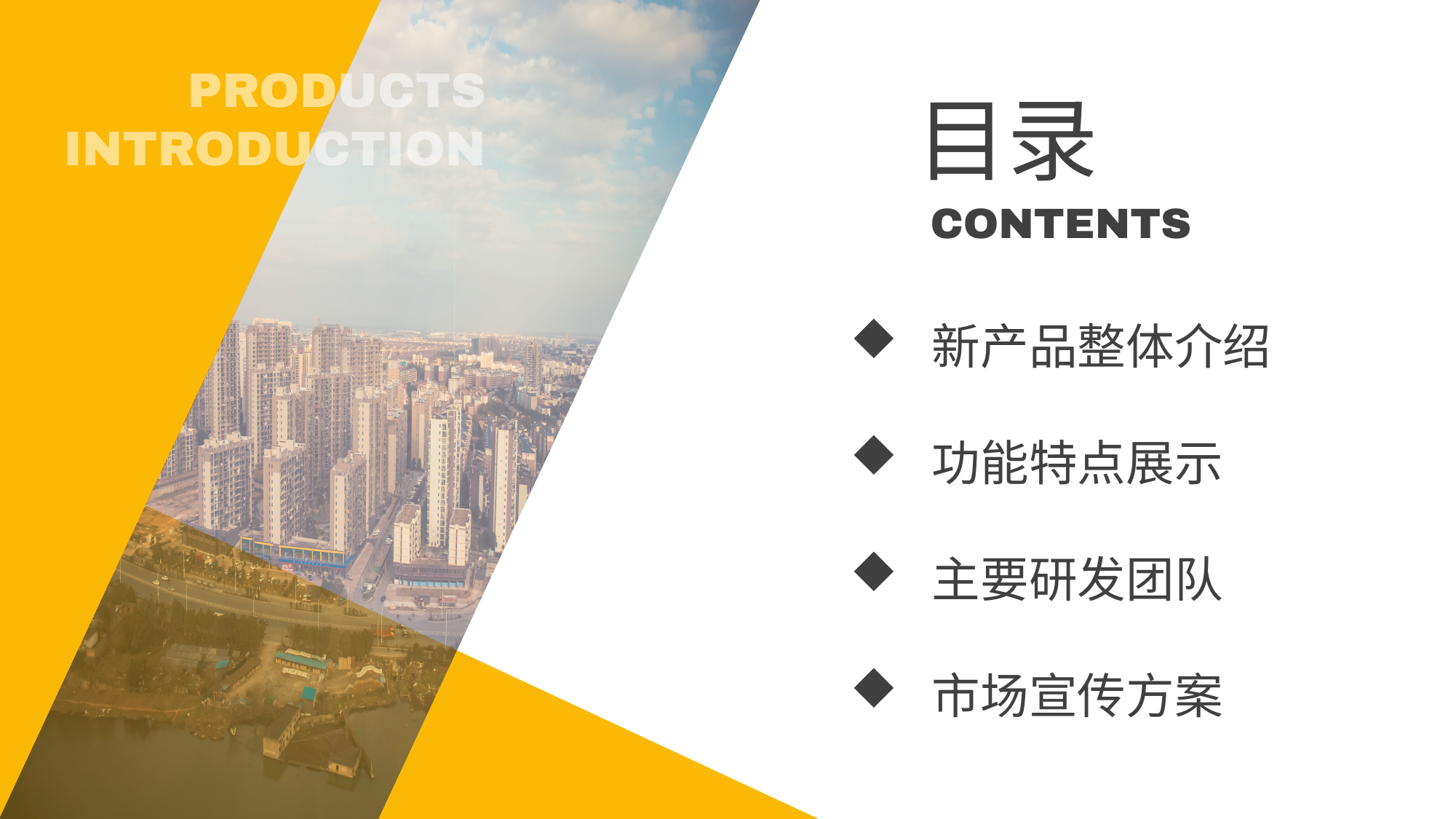

PRODUCTS
INTRODUCTION
目录
CONTENTS

  新产品整体介绍
  功能特点展示
  主要研发团队
  市场宣传方案